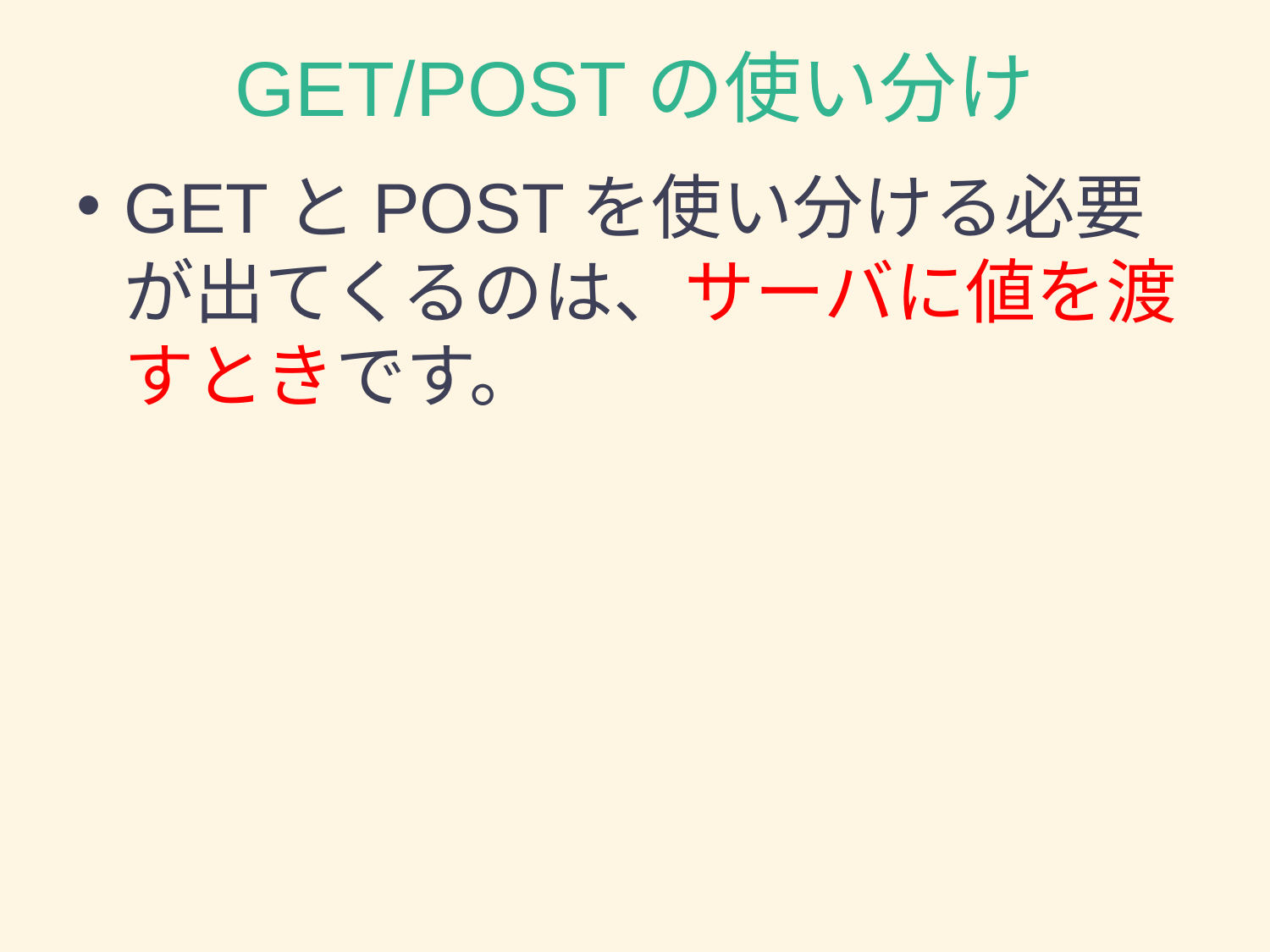

# GET/POSTの使い分け
GETとPOSTを使い分ける必要が出てくるのは、サーバに値を渡すときです。